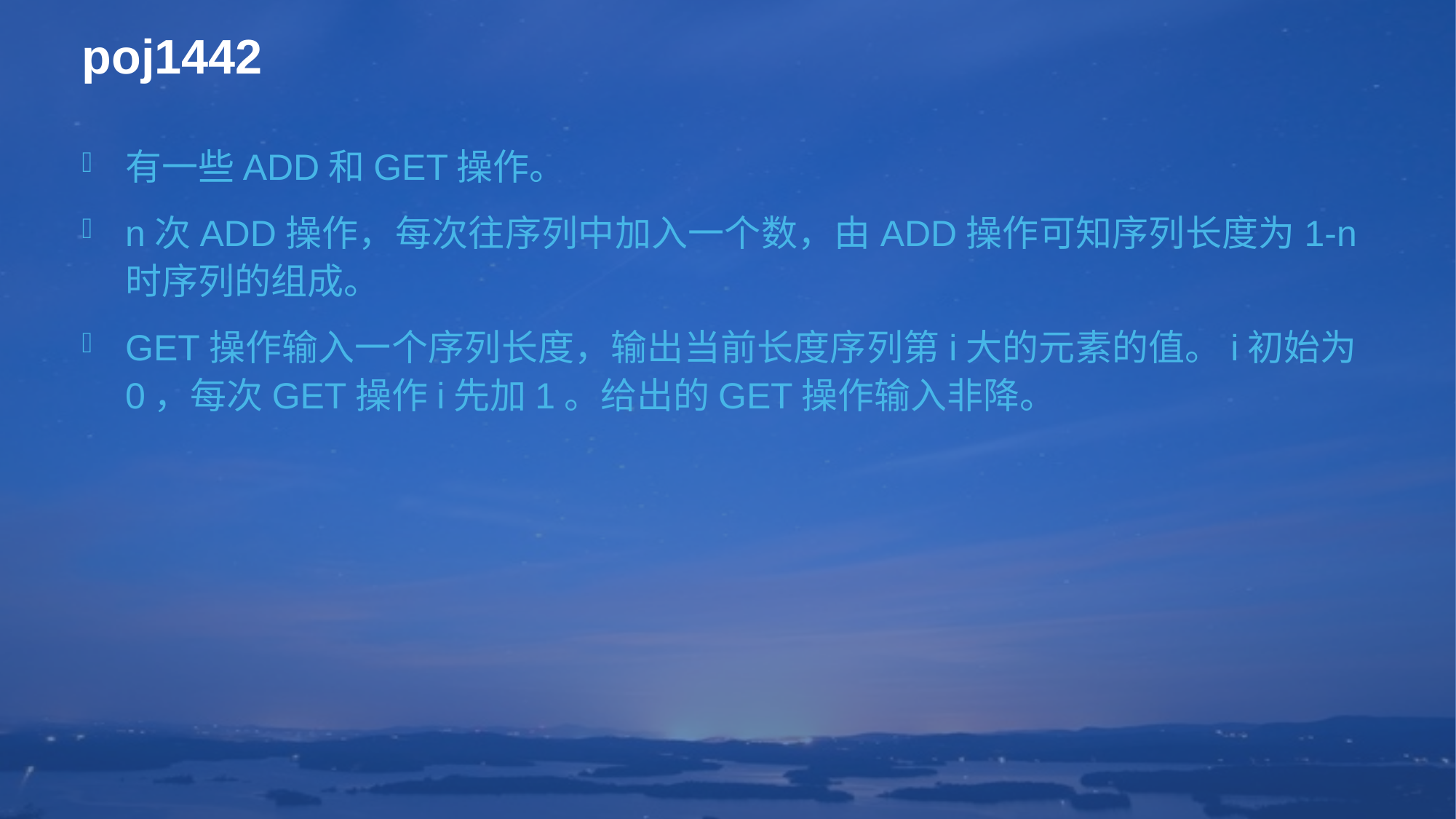

# poj1442
有一些ADD和GET操作。
n次ADD操作，每次往序列中加入一个数，由ADD操作可知序列长度为1-n时序列的组成。
GET操作输入一个序列长度，输出当前长度序列第i大的元素的值。i初始为0，每次GET操作i先加1。给出的GET操作输入非降。